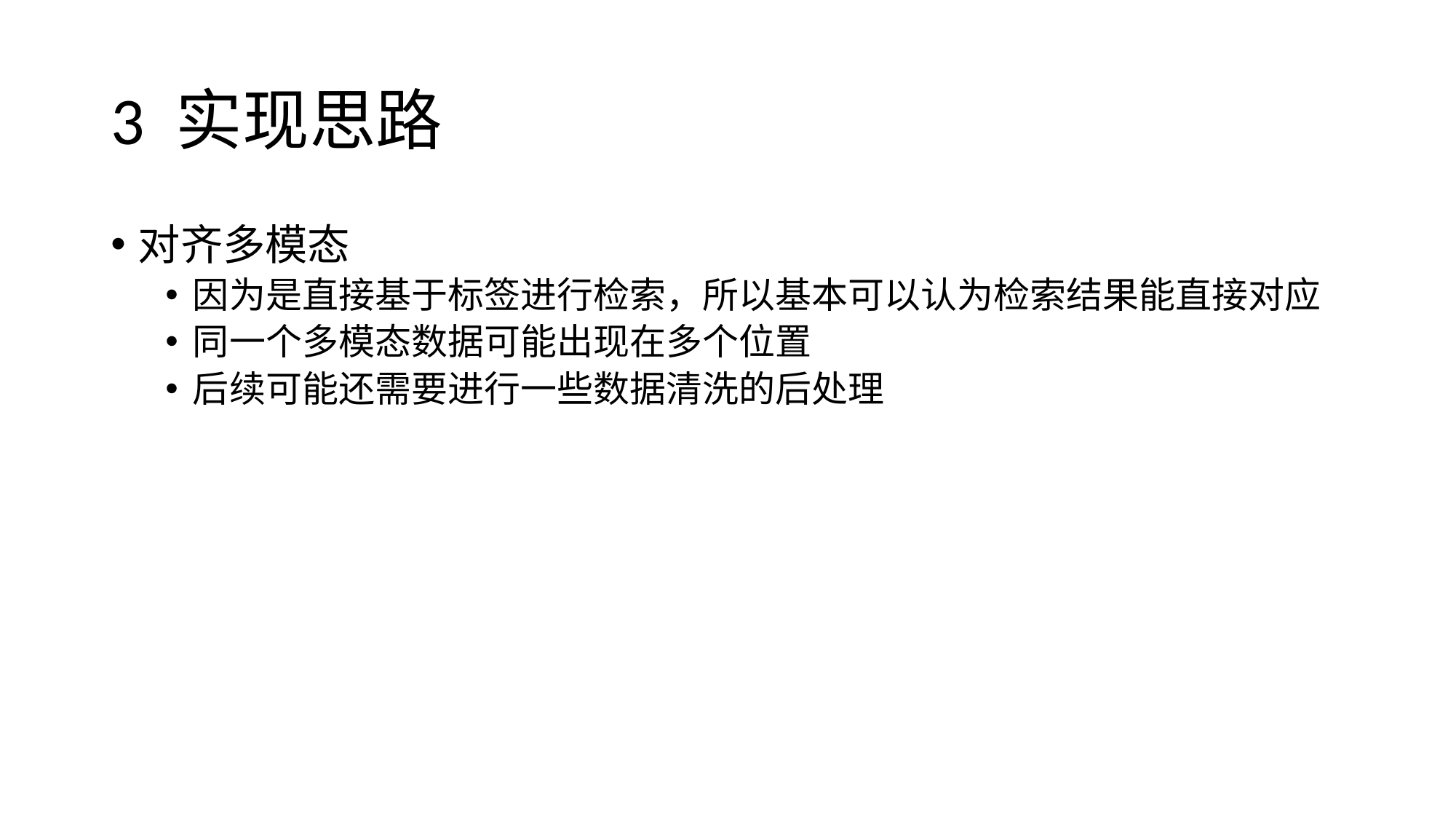

# 3 实现思路
对齐多模态
因为是直接基于标签进行检索，所以基本可以认为检索结果能直接对应
同一个多模态数据可能出现在多个位置
后续可能还需要进行一些数据清洗的后处理